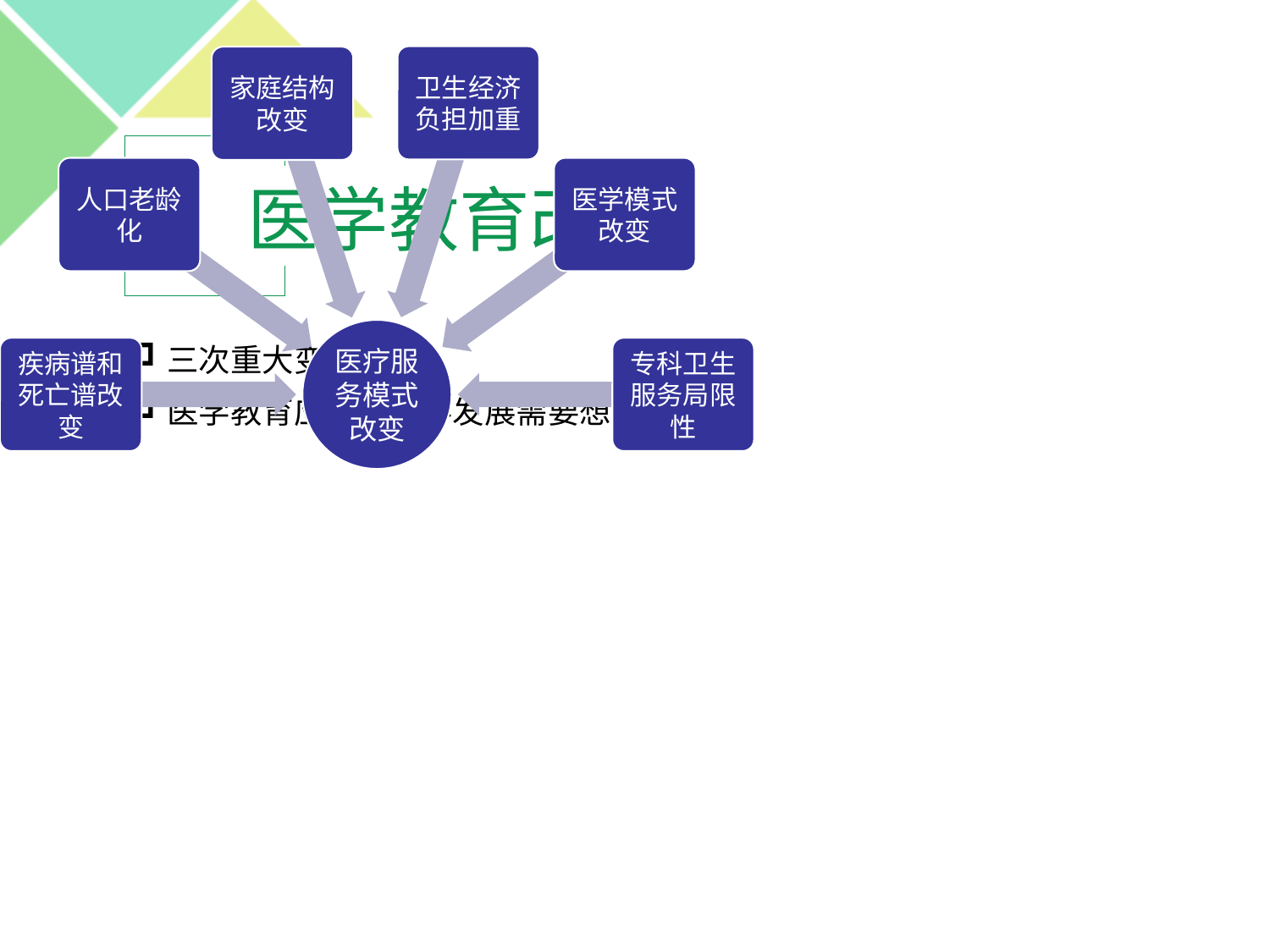

# 医学教育改革
三次重大变革
医学教育应该与医学发展需要想适应

医疗服务模式改变
疾病谱和死亡谱改变
人口老龄化
家庭结构改变
卫生经济负担加重
医学模式改变
专科卫生服务局限性
5